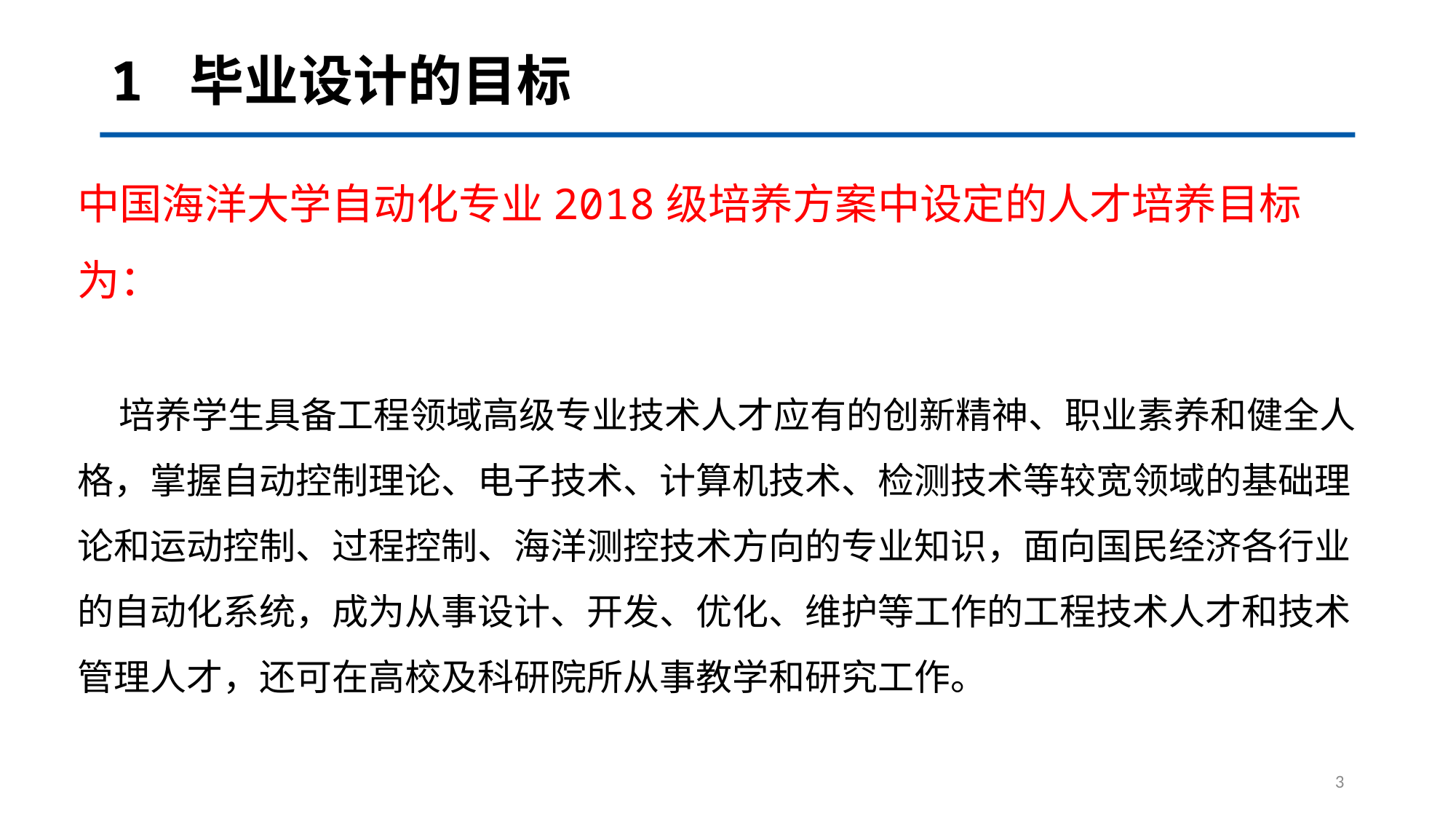

# 1 毕业设计的目标
中国海洋大学自动化专业2018级培养方案中设定的人才培养目标为：

    培养学生具备工程领域高级专业技术人才应有的创新精神、职业素养和健全人格，掌握自动控制理论、电子技术、计算机技术、检测技术等较宽领域的基础理论和运动控制、过程控制、海洋测控技术方向的专业知识，面向国民经济各行业的自动化系统，成为从事设计、开发、优化、维护等工作的工程技术人才和技术管理人才，还可在高校及科研院所从事教学和研究工作。
3